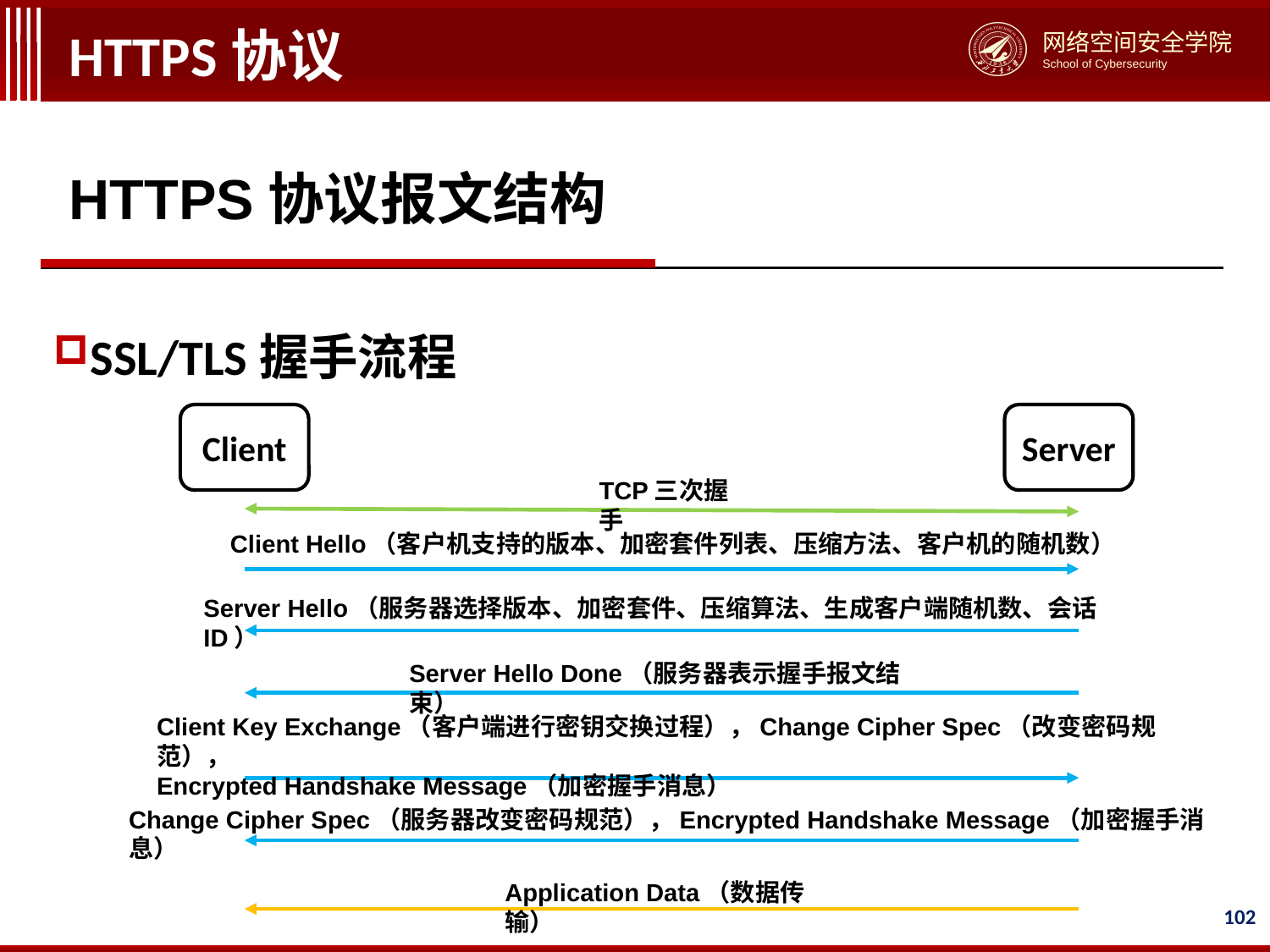

# HTTPS协议
HTTPS协议报文结构
SSL/TLS握手流程
Server
Client
TCP三次握手
Client Hello（客户机支持的版本、加密套件列表、压缩方法、客户机的随机数）
Server Hello（服务器选择版本、加密套件、压缩算法、生成客户端随机数、会话ID）
Server Hello Done（服务器表示握手报文结束）
Client Key Exchange（客户端进行密钥交换过程），Change Cipher Spec（改变密码规范），
Encrypted Handshake Message（加密握手消息）
Change Cipher Spec（服务器改变密码规范），Encrypted Handshake Message（加密握手消息）
Application Data（数据传输）